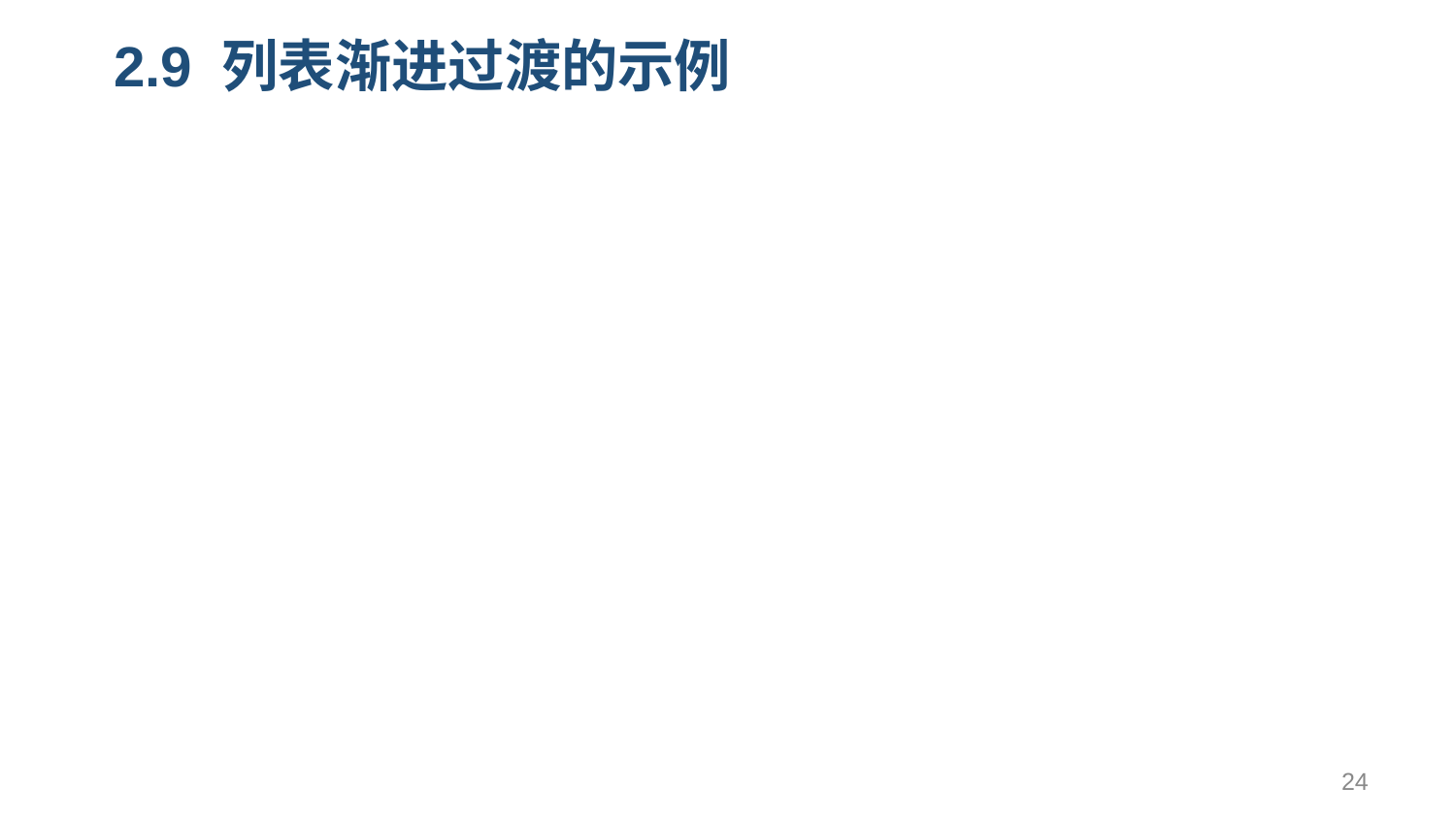

# 2.9 列表渐进过渡的示例
<!DOCTYPE html>
<html>
	<head>
		<meta charset="UTF-8">
		<title></title>
	</head>
	<style type="text/css">
		.list-item {display: inline-block;margin-right: 10px;}
		.list-enter-active,.list-leave-active {transition: all 1s;}
		.list-enter,.list-leave-active {opacity: 0;transform: translateY(30px);}
	</style>
	<body>
		<script src="https://cdnjs.cloudflare.com/ajax/libs/velocity/1.2.3/velocity.min.js"></script>
		<div id="staggered-list-demo">
			<input v-model="query">
			<transition-group name="staggered-fade" tag="ul" v-bind:css="false" v-on:before-enter="beforeEnter" v-on:enter="enter" v-on:leave="leave">
				<li v-for="(item, index) in computedList" v-bind:key="item.msg" v-bind:data-index="index">{{ item.msg }}</li>
			</transition-group>
		</div>
		<script src="vue.js" type="text/javascript" charset="utf-8"></script>
		<script type="text/javascript">
			new Vue({
				el: '#staggered-list-demo',
				data: {
					query: '',
					list: [{ msg: 'Bruce Lee' },{ msg: 'Jackie Chan' },{ msg: 'Chuck Norris' },{ msg: 'Jet Li' },{ msg: 'Kung Fury' }]
				}
24